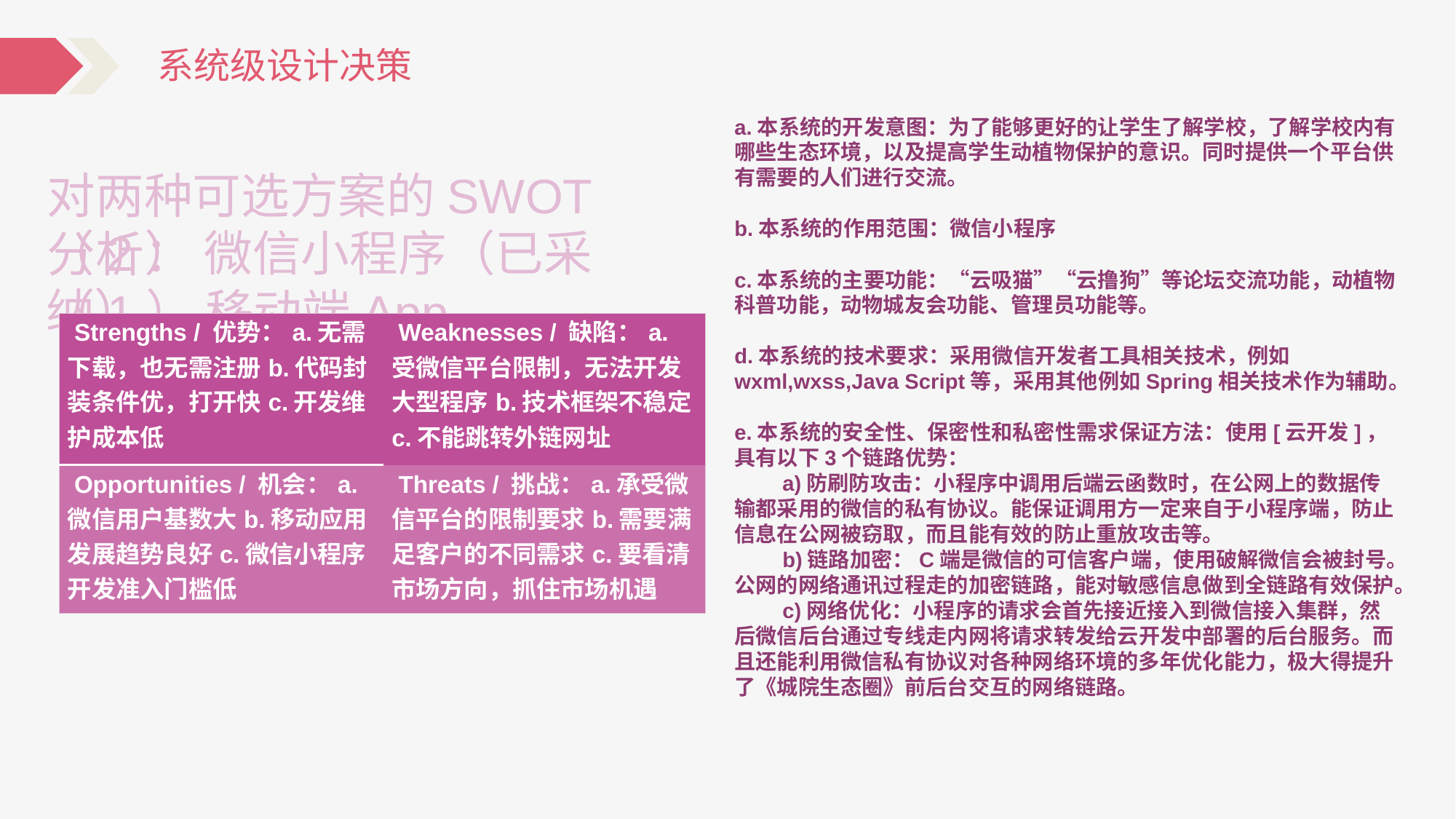

系统级设计决策
 （2） 微信小程序（已采纳）
a.本系统的开发意图：为了能够更好的让学生了解学校，了解学校内有哪些生态环境，以及提高学生动植物保护的意识。同时提供一个平台供有需要的人们进行交流。

b.本系统的作用范围：微信小程序

c.本系统的主要功能：“云吸猫”“云撸狗”等论坛交流功能，动植物科普功能，动物城友会功能、管理员功能等。

d.本系统的技术要求：采用微信开发者工具相关技术，例如wxml,wxss,Java Script等，采用其他例如Spring相关技术作为辅助。

e.本系统的安全性、保密性和私密性需求保证方法：使用[云开发]，具有以下3个链路优势：
        a)防刷防攻击：小程序中调用后端云函数时，在公网上的数据传输都采用的微信的私有协议。能保证调用方一定来自于小程序端，防止信息在公网被窃取，而且能有效的防止重放攻击等。
        b)链路加密：C端是微信的可信客户端，使用破解微信会被封号。公网的网络通讯过程走的加密链路，能对敏感信息做到全链路有效保护。
        c)网络优化：小程序的请求会首先接近接入到微信接入集群，然后微信后台通过专线走内网将请求转发给云开发中部署的后台服务。而且还能利用微信私有协议对各种网络环境的多年优化能力，极大得提升了《城院生态圈》前后台交互的网络链路。
对两种可选方案的SWOT分析：（1） 移动端App
| Strengths / 优势：a.可随时启用，在线服务高b.可实现功能多，运行速度快c.下载一次即可重复使用 | Weaknesses / 缺陷：a.需要从应用市场下载b.要满足两个系统c.版本要不定期更新，开发周期长，维护成本高 |
| --- | --- |
| Opportunities / 机会：a.智能手机用户基数大b.移动应用发展趋势良好c.移动应用开发准入门槛低 | Threats / 挑战：a.饱和市场下需要创新b.需要满足客户的不同需求c.要看清市场方向，抓住市场机遇 |
| Strengths / 优势：a.无需下载，也无需注册b.代码封装条件优，打开快c.开发维护成本低 | Weaknesses / 缺陷：a.受微信平台限制，无法开发大型程序b.技术框架不稳定c.不能跳转外链网址 |
| --- | --- |
| Opportunities / 机会：a.微信用户基数大b.移动应用发展趋势良好c.微信小程序开发准入门槛低 | Threats / 挑战：a.承受微信平台的限制要求b.需要满足客户的不同需求c.要看清市场方向，抓住市场机遇 |